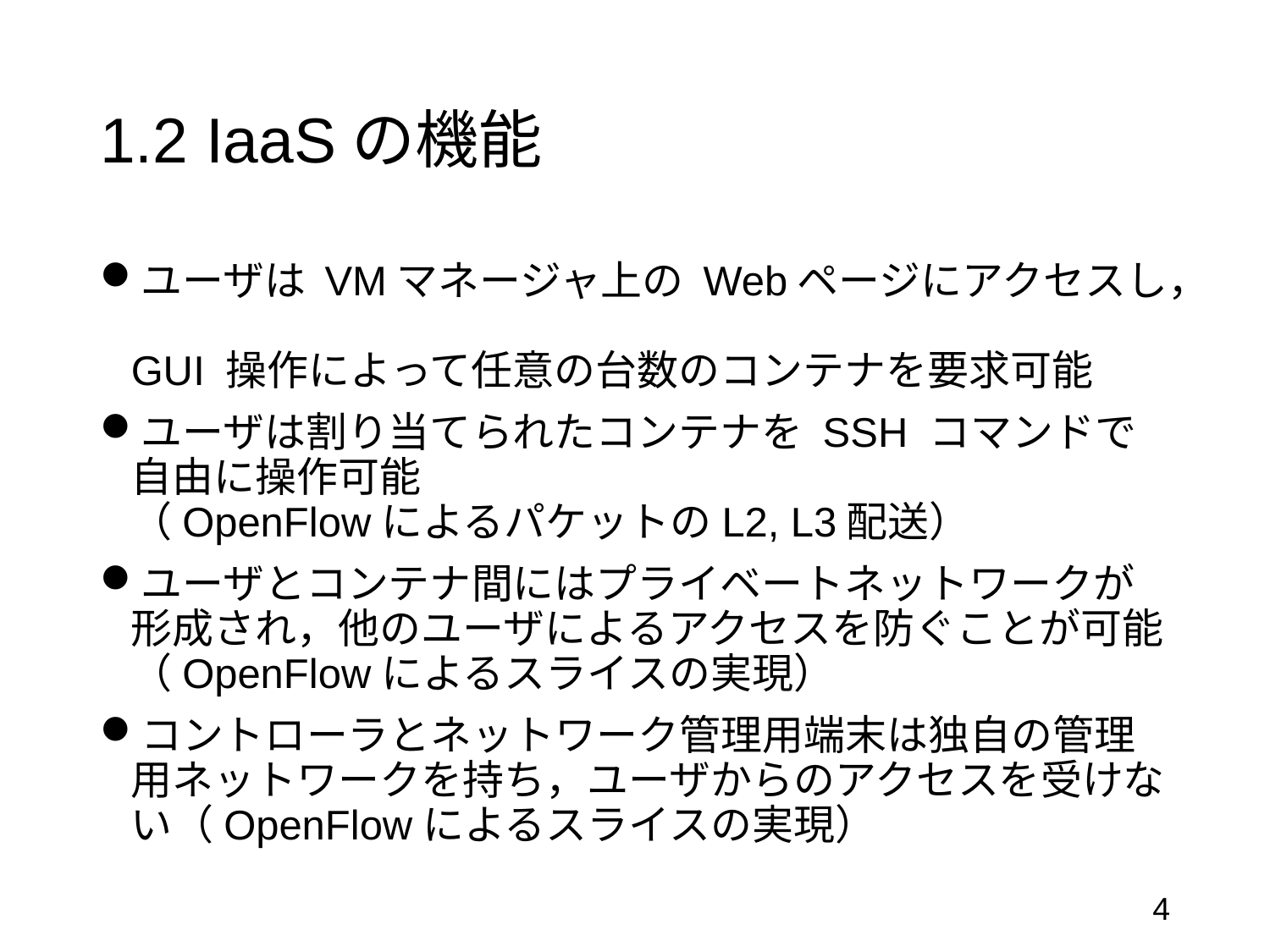

# 1.2 IaaSの機能
ユーザは VMマネージャ上の Webページにアクセスし，
GUI 操作によって任意の台数のコンテナを要求可能
ユーザは割り当てられたコンテナを SSH コマンドで
自由に操作可能
（OpenFlowによるパケットのL2, L3配送）
ユーザとコンテナ間にはプライベートネットワークが
形成され，他のユーザによるアクセスを防ぐことが可能（OpenFlowによるスライスの実現）
コントローラとネットワーク管理用端末は独自の管理用ネットワークを持ち，ユーザからのアクセスを受けない（OpenFlowによるスライスの実現）

4